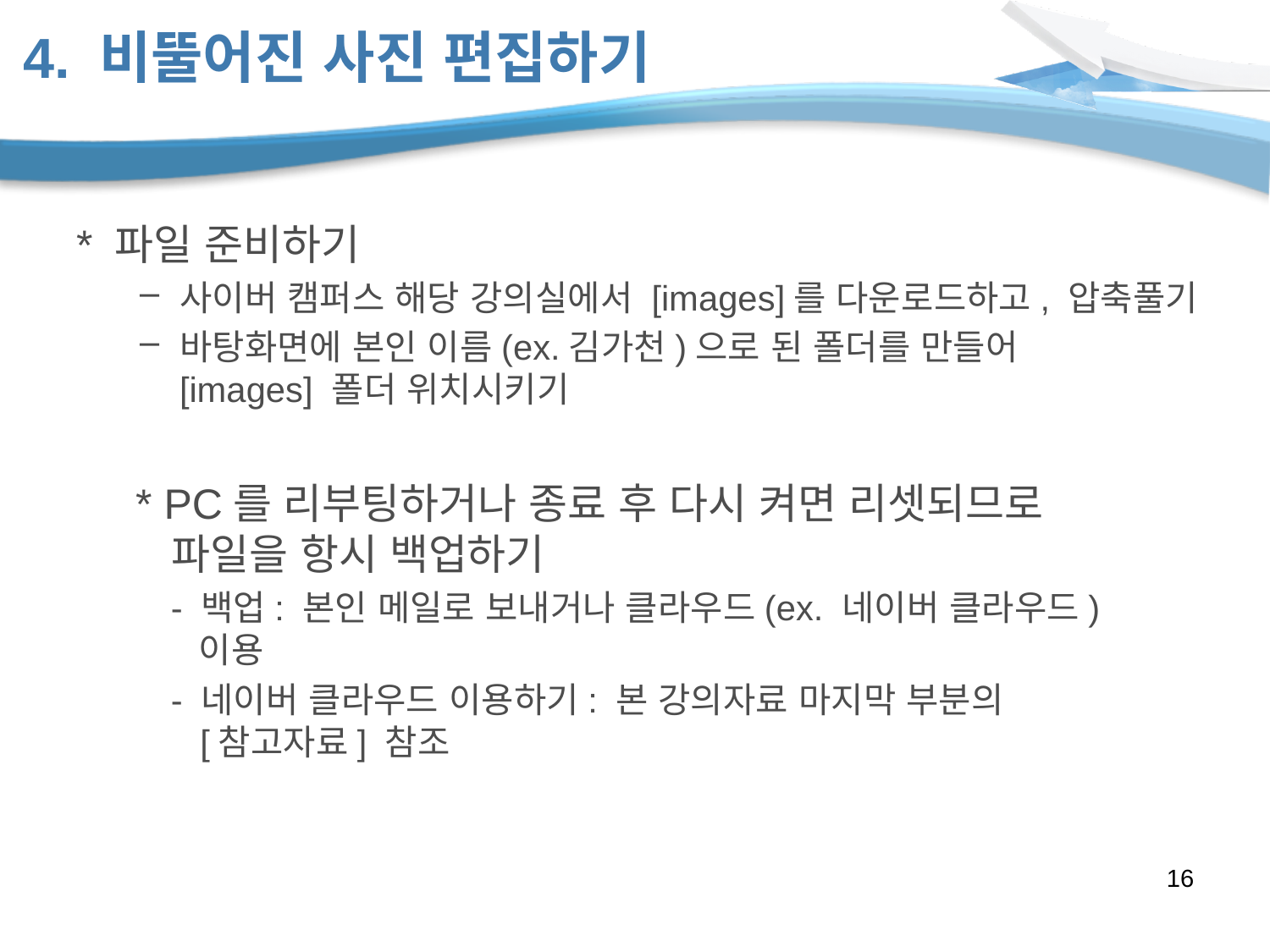

# 4. 비뚤어진 사진 편집하기
* 파일 준비하기
사이버 캠퍼스 해당 강의실에서 [images]를 다운로드하고, 압축풀기
바탕화면에 본인 이름(ex.김가천)으로 된 폴더를 만들어
[images] 폴더 위치시키기

     * PC를 리부팅하거나 종료 후 다시 켜면 리셋되므로
        파일을 항시 백업하기
    - 백업: 본인 메일로 보내거나 클라우드(ex. 네이버 클라우드)
      이용
    - 네이버 클라우드 이용하기: 본 강의자료 마지막 부분의
      [참고자료] 참조
16